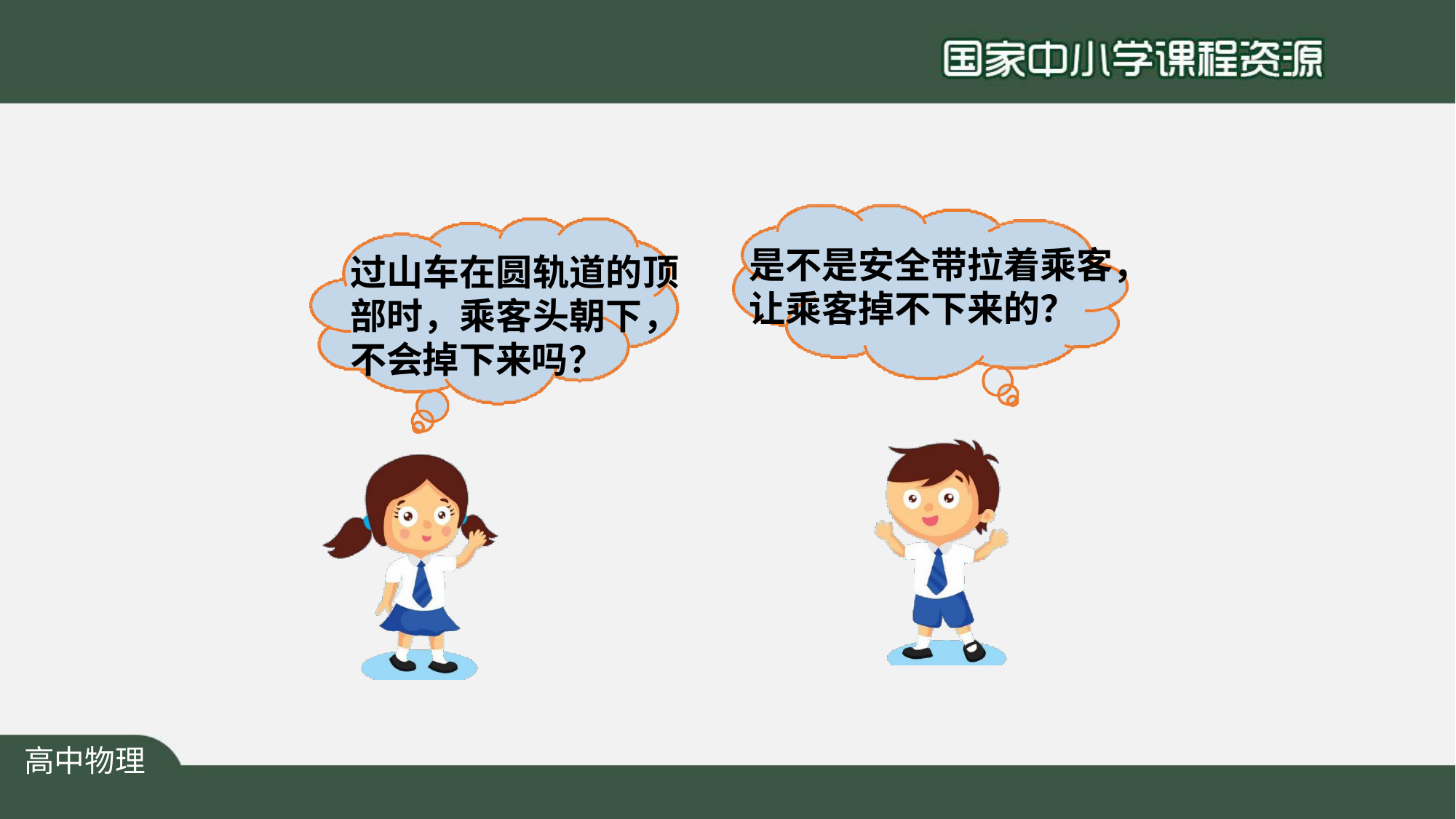

# 是不是安全带拉着乘客， 让乘客掉不下来的？
过山车在圆轨道的顶 部时，乘客头朝下， 不会掉下来吗？

高中物理